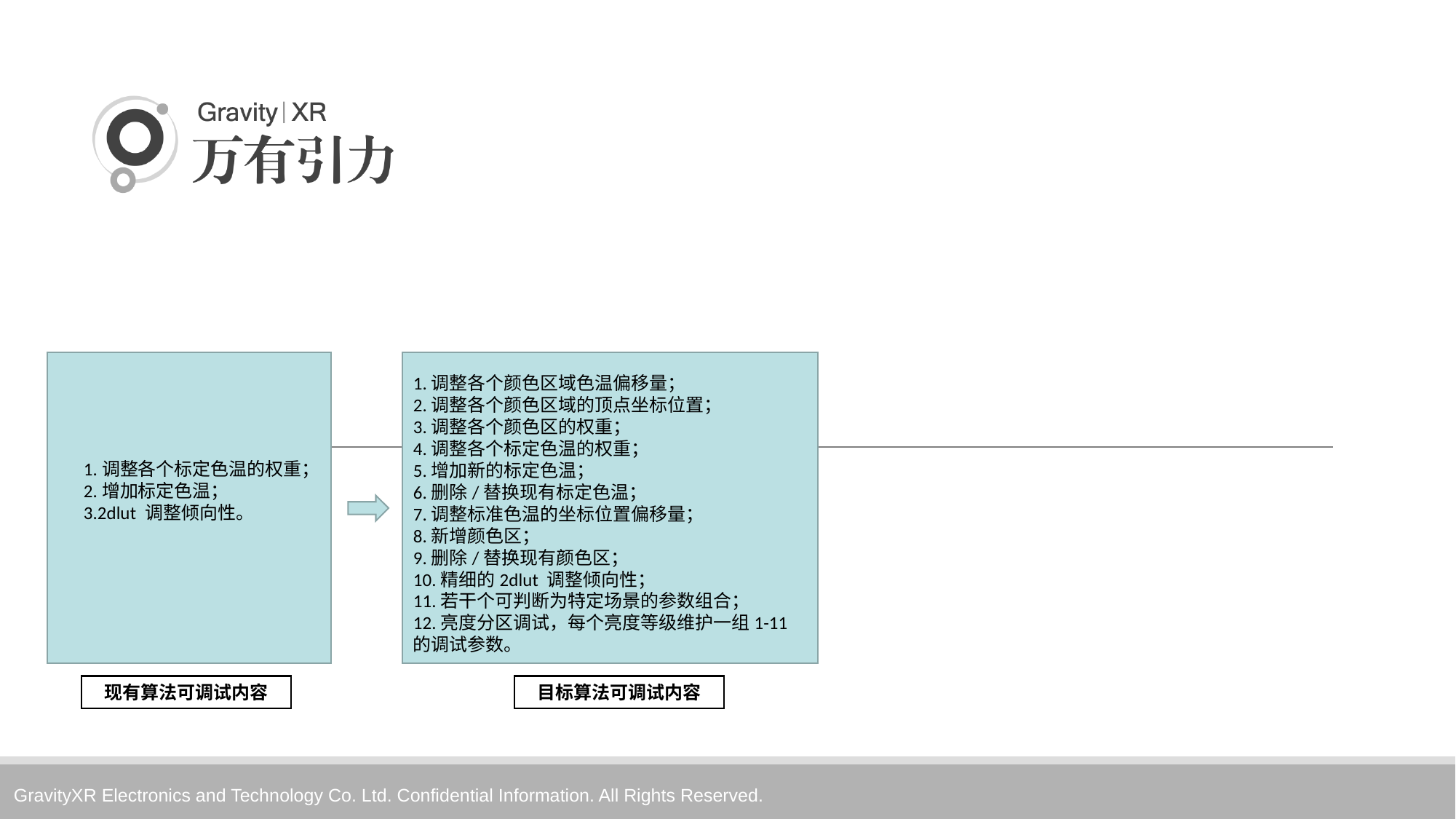

#

1.调整各个颜色区域色温偏移量；
2.调整各个颜色区域的顶点坐标位置；
3.调整各个颜色区的权重；
4.调整各个标定色温的权重；
5.增加新的标定色温；
6.删除/替换现有标定色温；
7.调整标准色温的坐标位置偏移量；
8.新增颜色区；
9.删除/替换现有颜色区；
10.精细的2dlut 调整倾向性；
11.若干个可判断为特定场景的参数组合；
12.亮度分区调试，每个亮度等级维护一组1-11的调试参数。

1.调整各个标定色温的权重；
2.增加标定色温；
3.2dlut 调整倾向性。

现有算法可调试内容
目标算法可调试内容